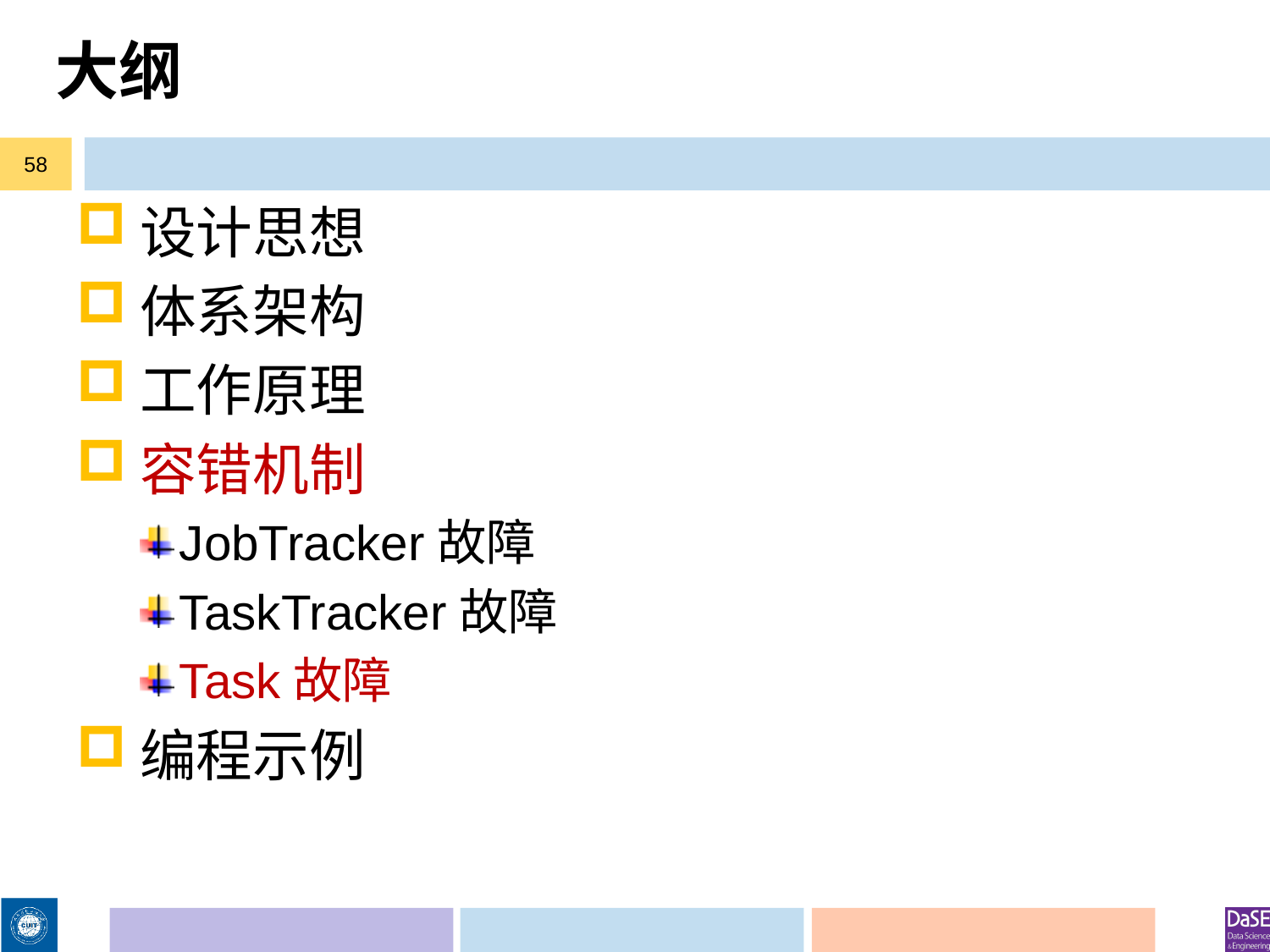

# 大纲
58
设计思想
体系架构
工作原理
容错机制
JobTracker故障
TaskTracker故障
Task故障
编程示例